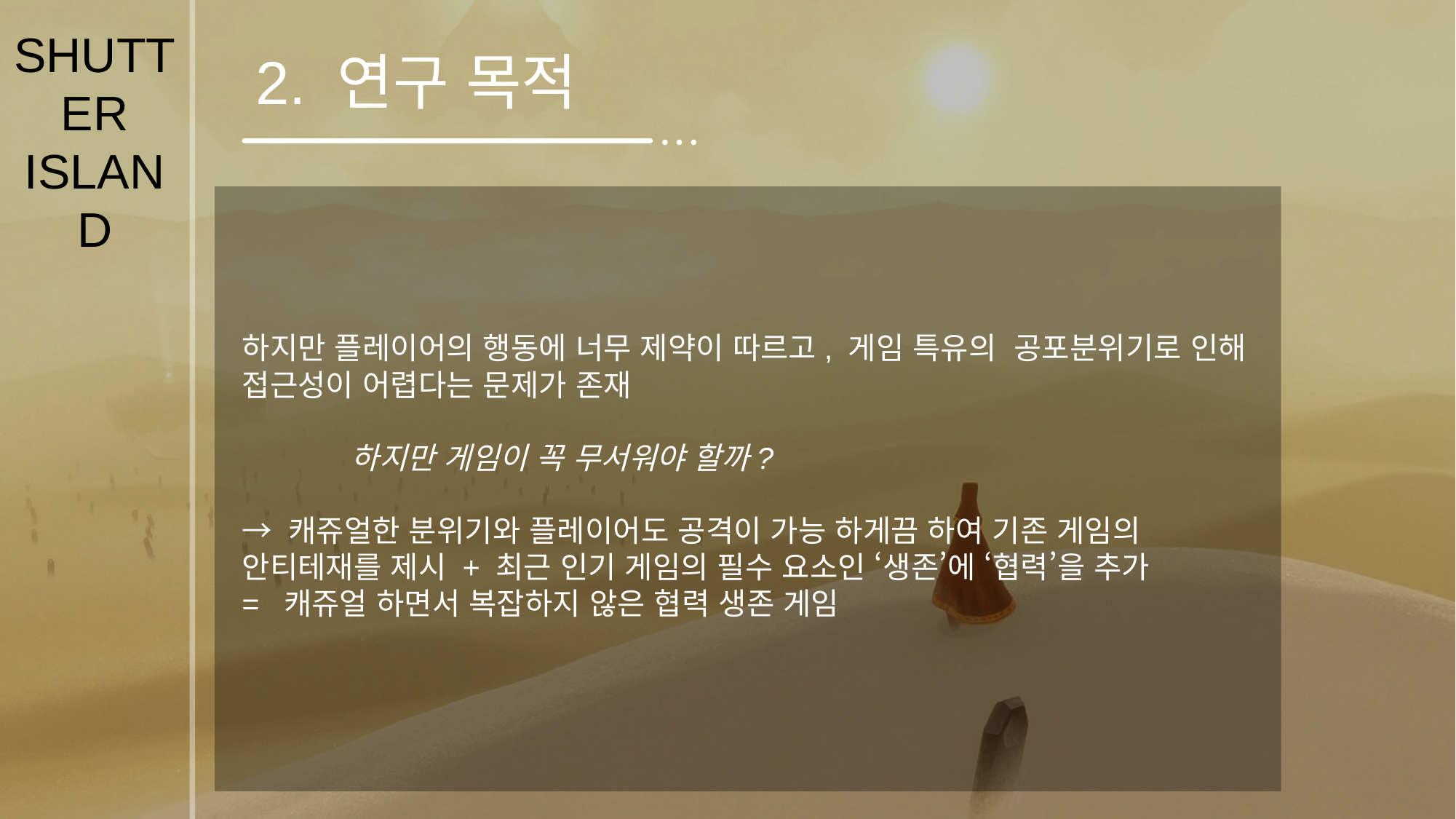

SHUTTER
ISLAND
2. 연구 목적

하지만 플레이어의 행동에 너무 제약이 따르고, 게임 특유의  공포분위기로 인해 접근성이 어렵다는 문제가 존재

	하지만 게임이 꼭 무서워야 할까?

→ 캐쥬얼한 분위기와 플레이어도 공격이 가능 하게끔 하여 기존 게임의 안티테재를 제시 + 최근 인기 게임의 필수 요소인 ‘생존’에 ‘협력’을 추가
=  캐쥬얼 하면서 복잡하지 않은 협력 생존 게임